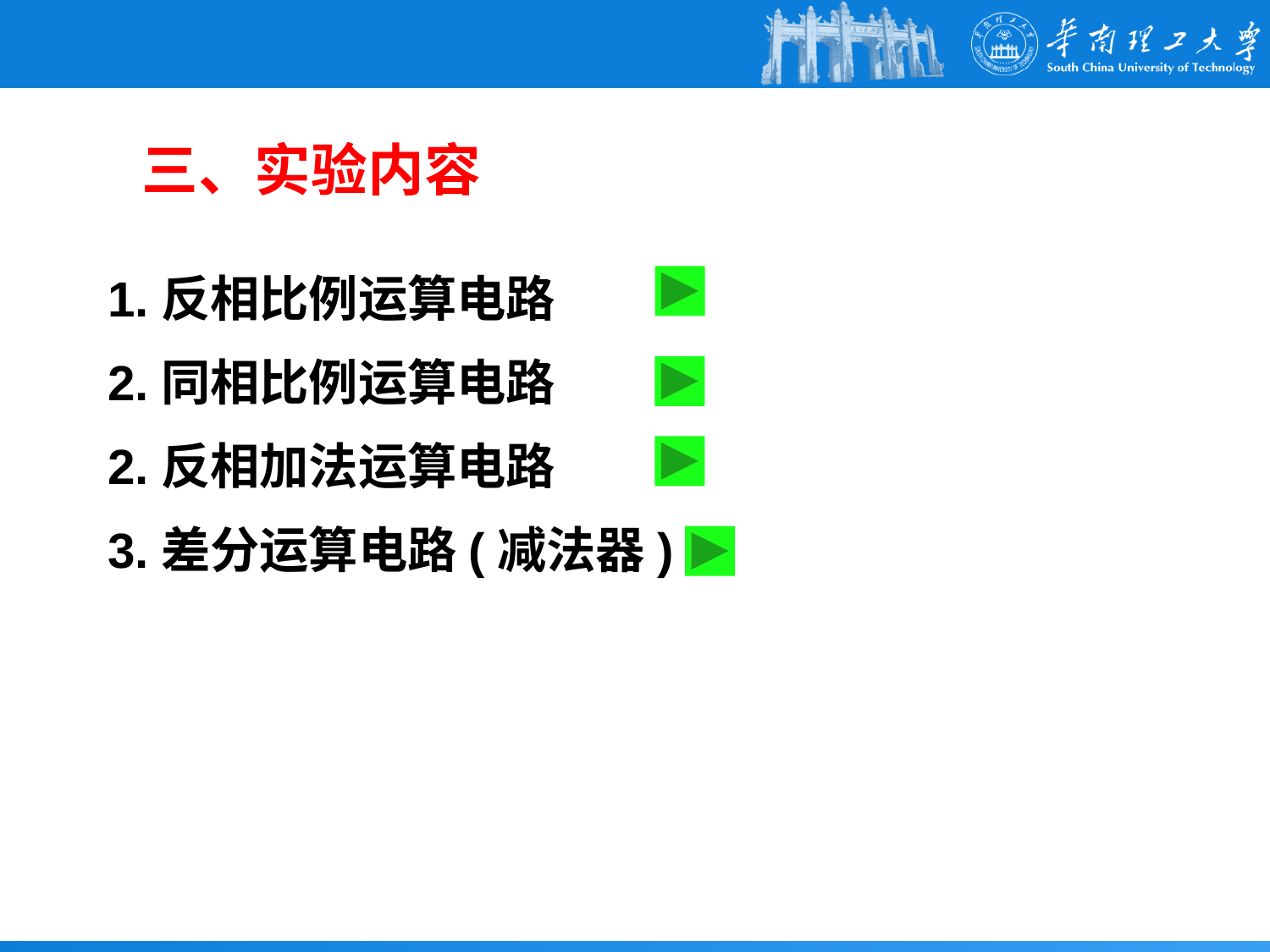

# 三、实验内容
1.反相比例运算电路
2.同相比例运算电路
2.反相加法运算电路
3.差分运算电路(减法器)